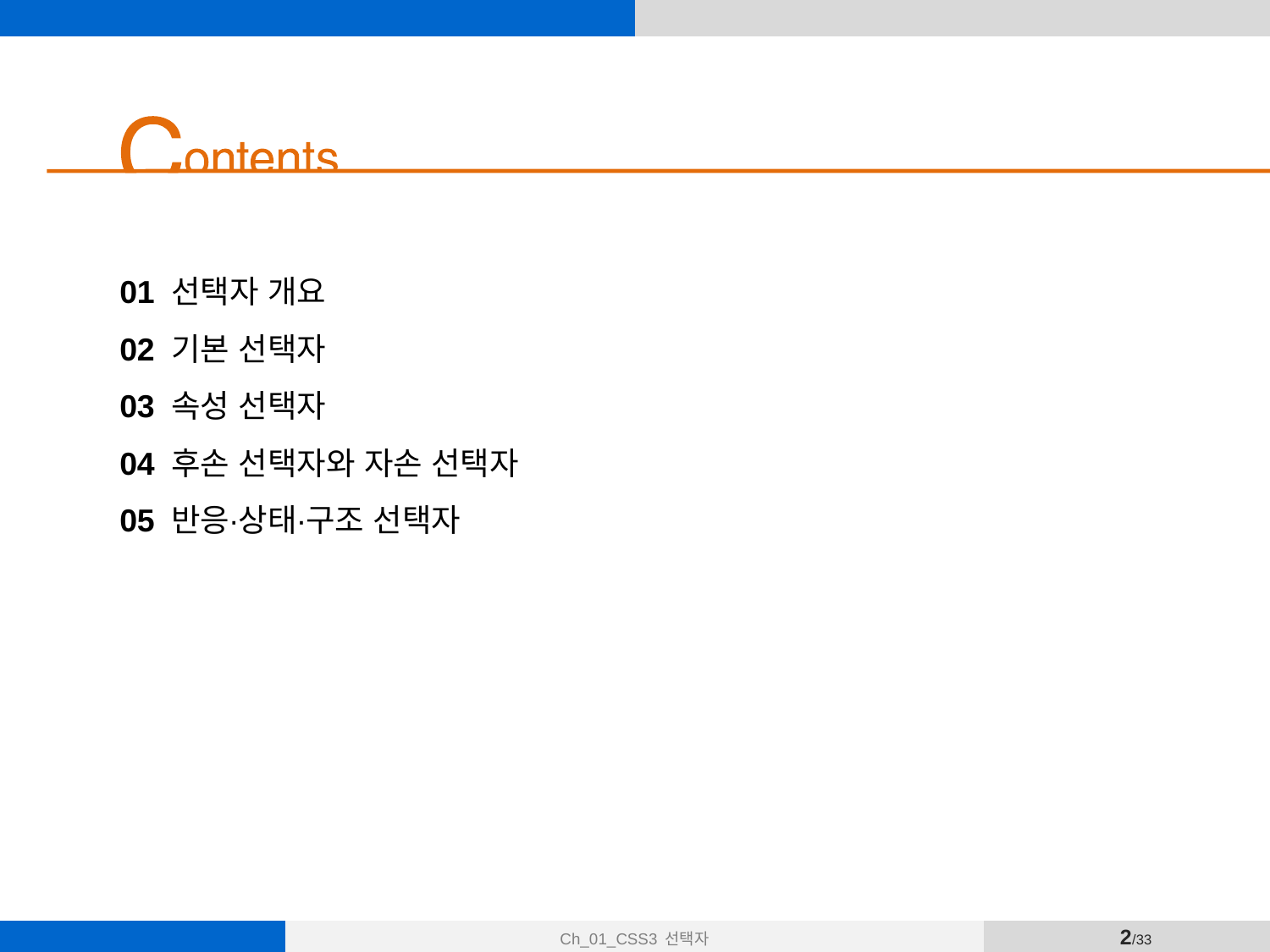

01 선택자 개요
02 기본 선택자
03 속성 선택자
04 후손 선택자와 자손 선택자
05 반응∙상태∙구조 선택자